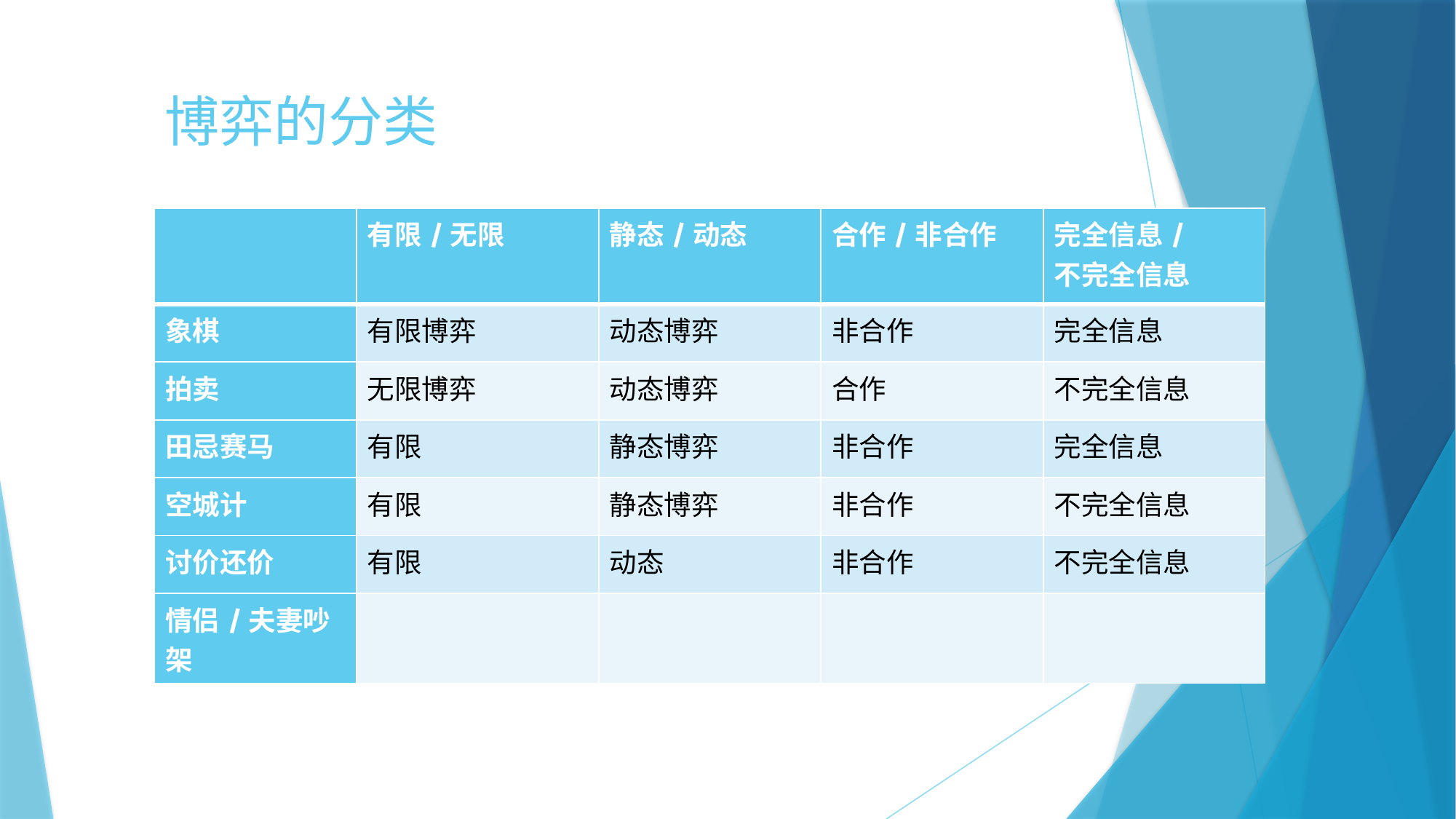

# 博弈的分类
|  | 有限/无限 | 静态/动态 | 合作/非合作 | 完全信息/ 不完全信息 |
| --- | --- | --- | --- | --- |
| 象棋 | 有限博弈 | 动态博弈 | 非合作 | 完全信息 |
| 拍卖 | 无限博弈 | 动态博弈 | 合作 | 不完全信息 |
| 田忌赛马 | 有限 | 静态博弈 | 非合作 | 完全信息 |
| 空城计 | 有限 | 静态博弈 | 非合作 | 不完全信息 |
| 讨价还价 | 有限 | 动态 | 非合作 | 不完全信息 |
| 情侣/夫妻吵架 |  |  |  |  |